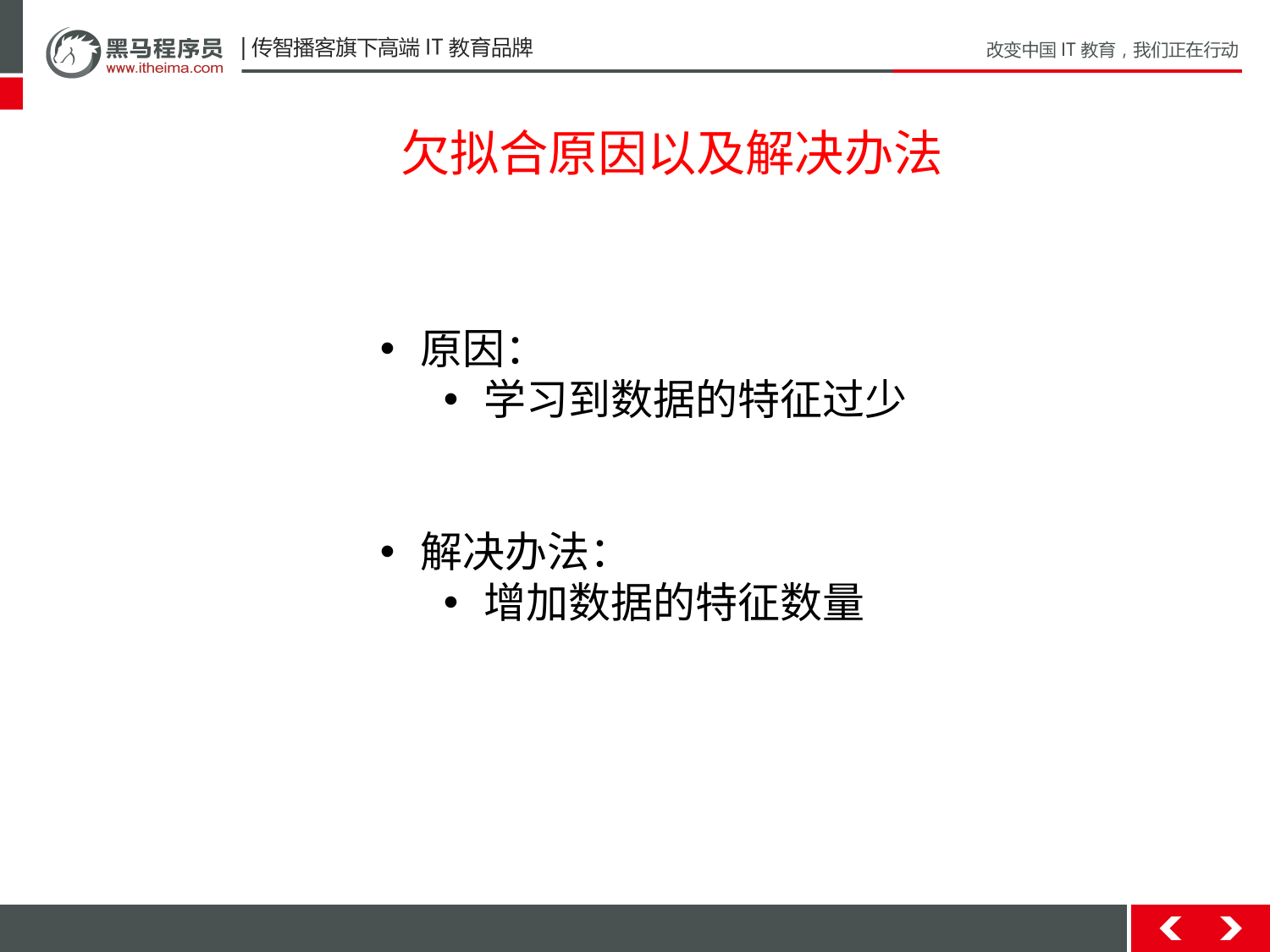

欠拟合原因以及解决办法
原因：
学习到数据的特征过少

解决办法：
增加数据的特征数量